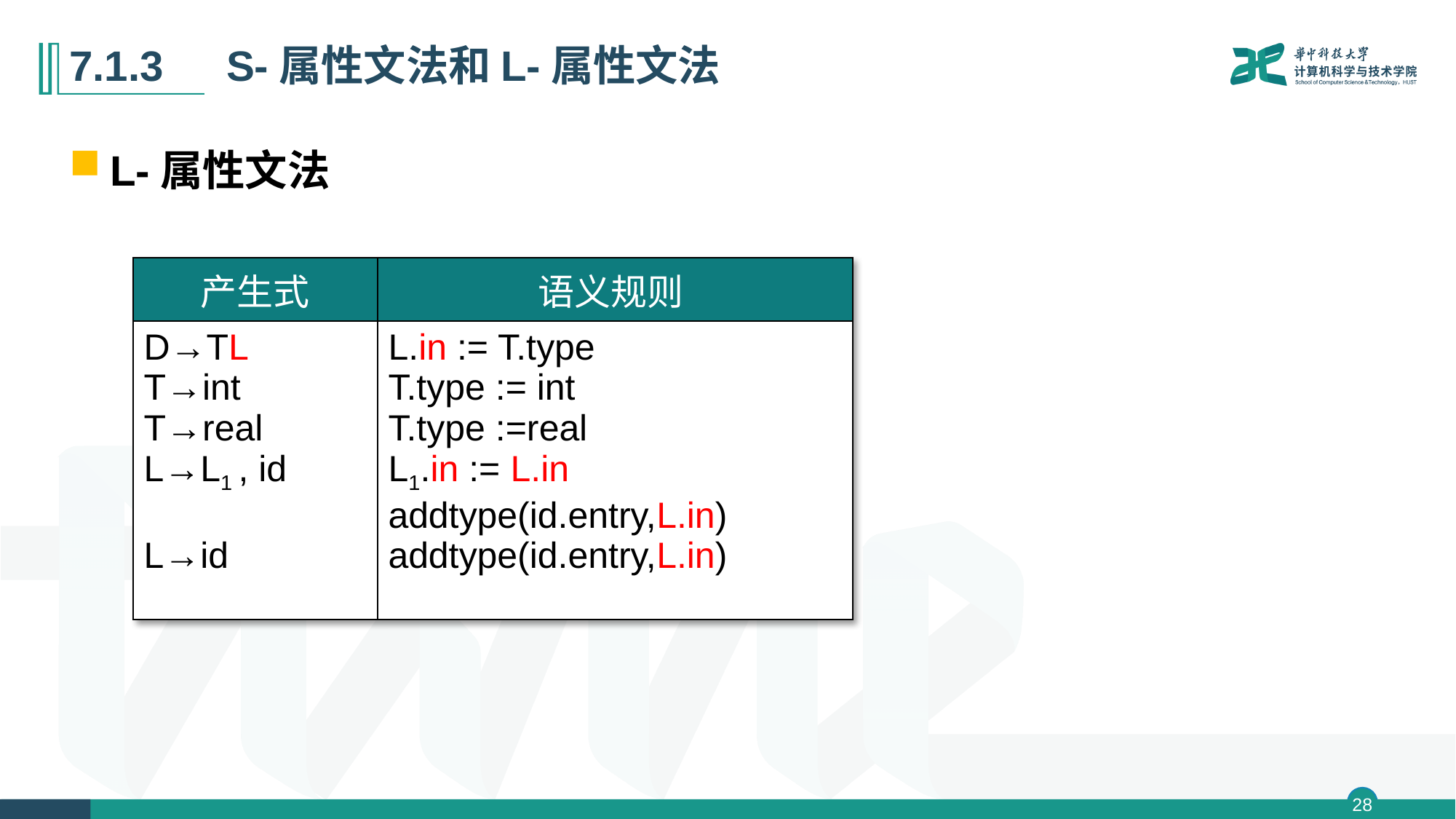

# 7.1.3　S-属性文法和L-属性文法
L-属性文法

| 产生式 | 语义规则 |
| --- | --- |
| D→TL T→int T→real L→L1 , id L→id | L.in := T.type T.type := int T.type :=real L1.in := L.in addtype(id.entry,L.in) addtype(id.entry,L.in) |